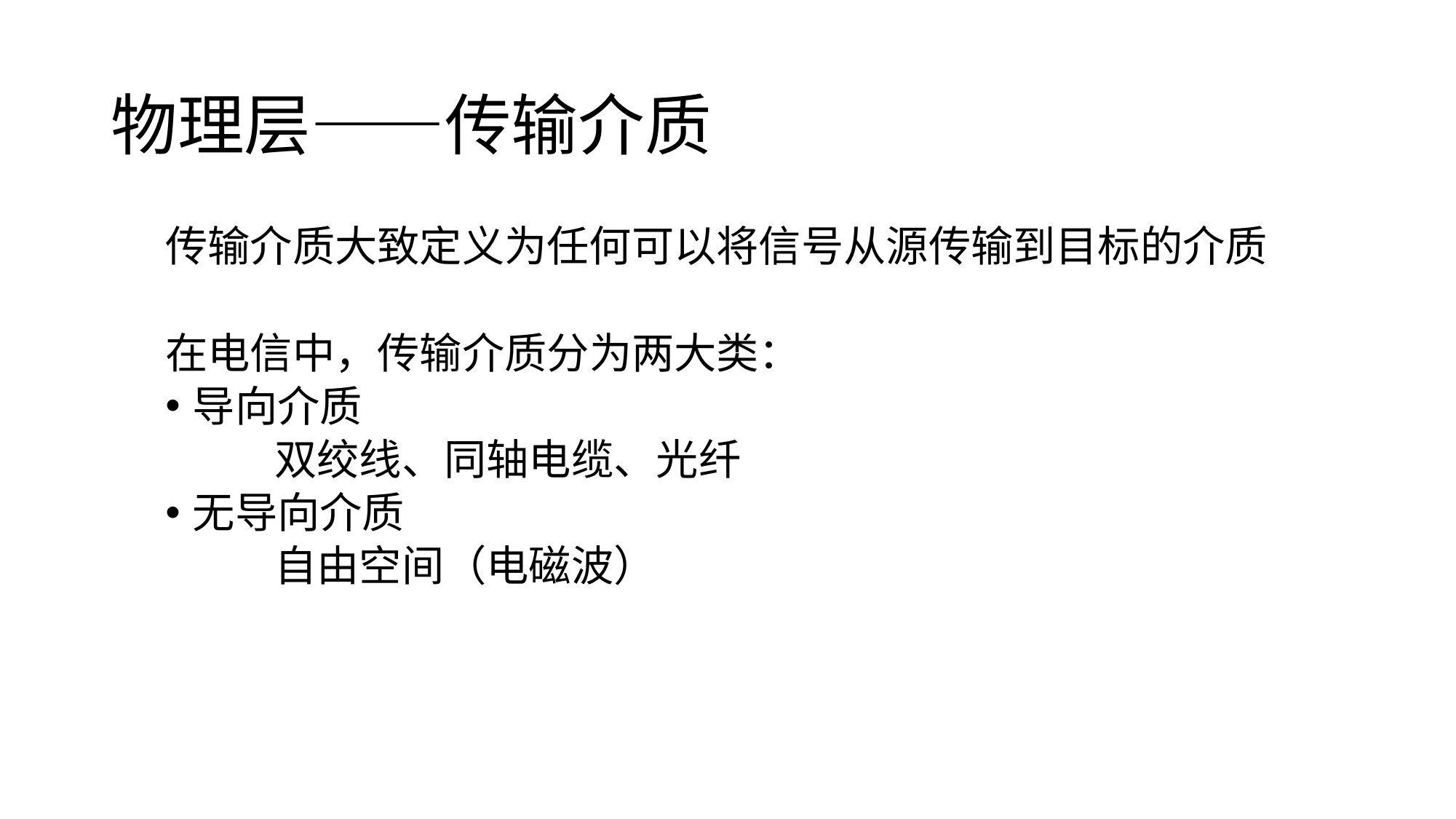

# 物理层——传输介质
传输介质大致定义为任何可以将信号从源传输到目标的介质

在电信中，传输介质分为两大类：
导向介质
	双绞线、同轴电缆、光纤
无导向介质
	自由空间（电磁波）